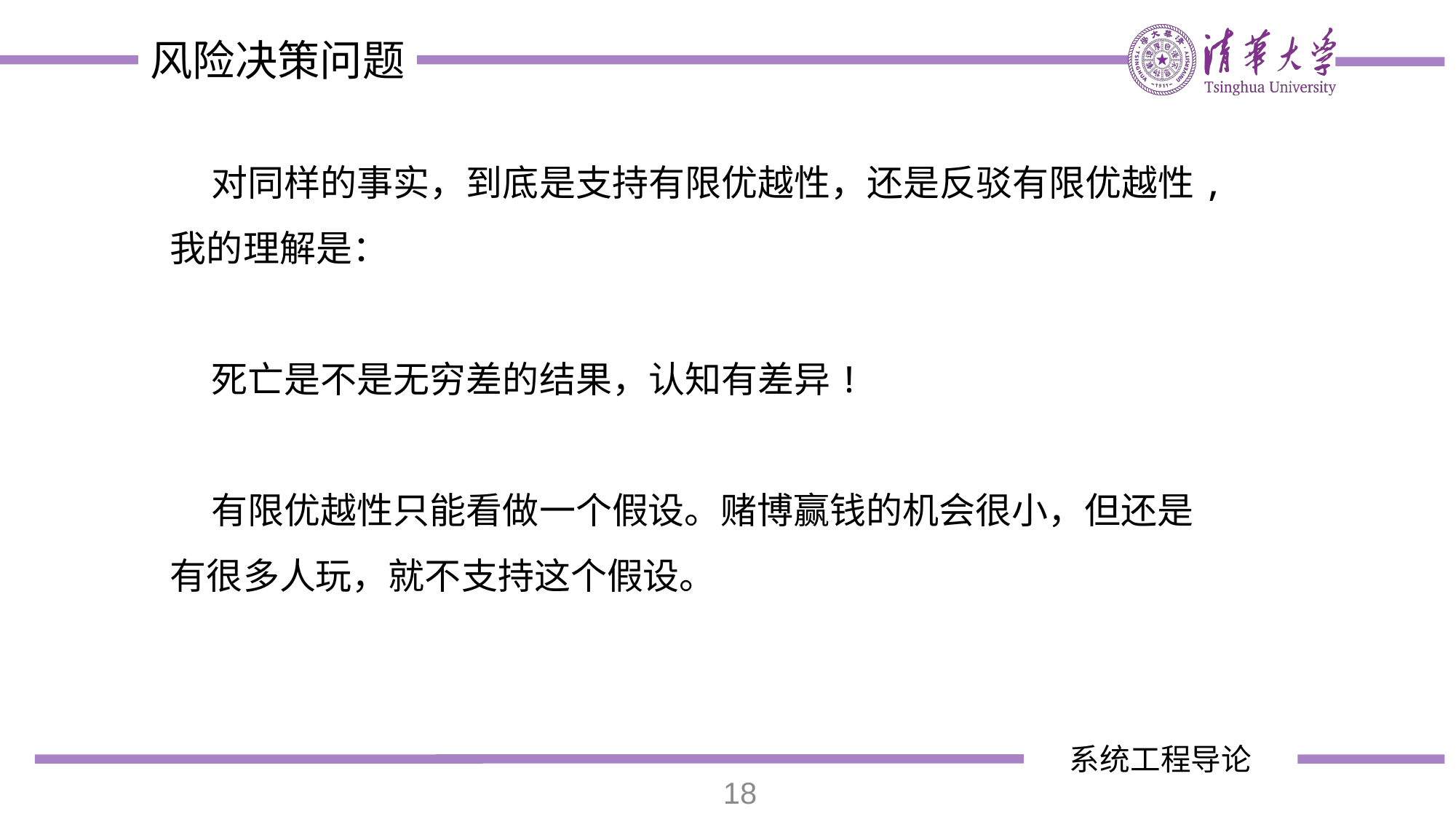

对同样的事实，到底是支持有限优越性，还是反驳有限优越性,我的理解是：

    死亡是不是无穷差的结果，认知有差异!

    有限优越性只能看做一个假设。赌博赢钱的机会很小，但还是有很多人玩，就不支持这个假设。